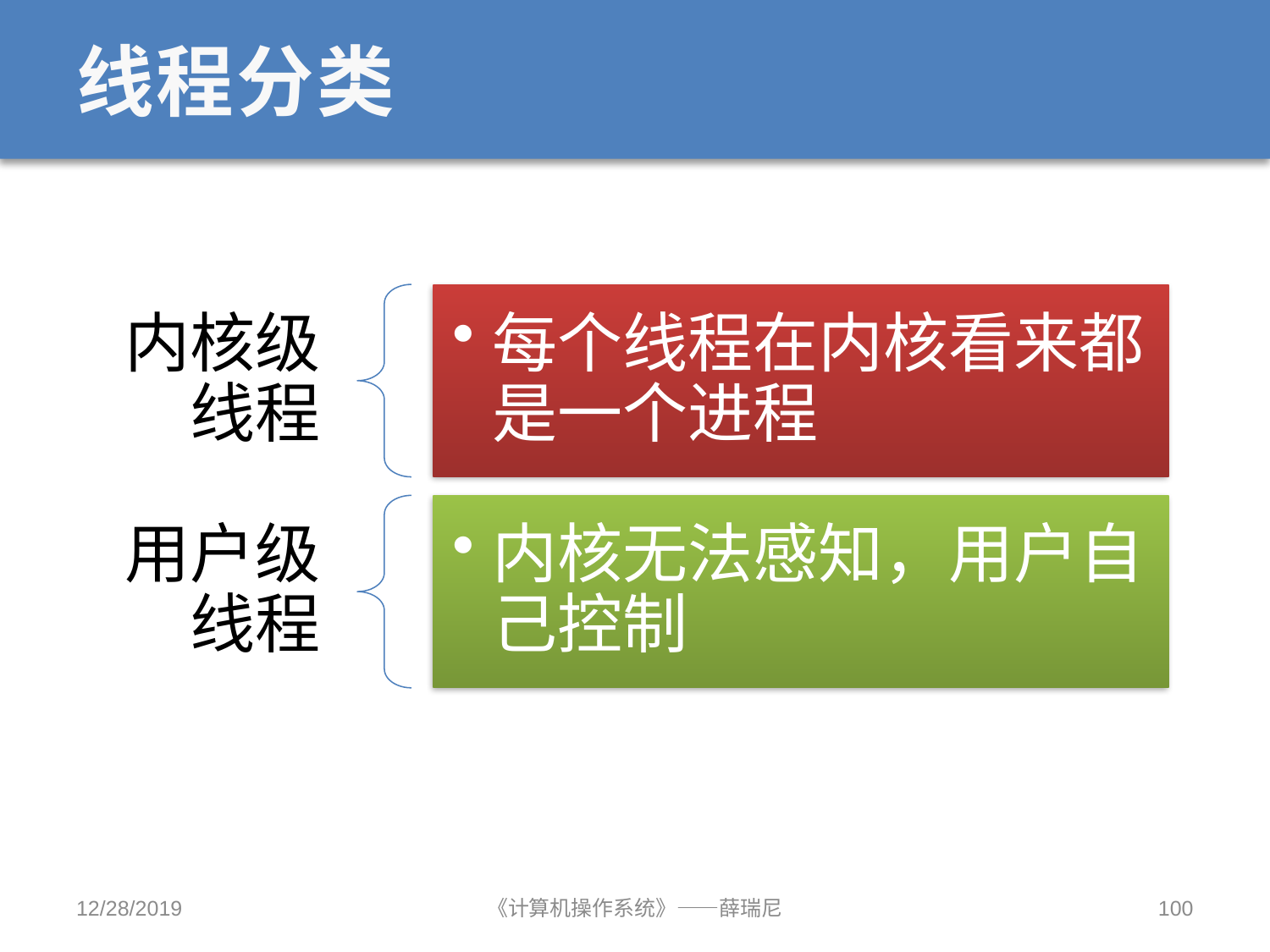

# 线程分类
内核级线程
每个线程在内核看来都是一个进程
用户级线程
内核无法感知，用户自己控制
12/28/2019
《计算机操作系统》——薛瑞尼
100